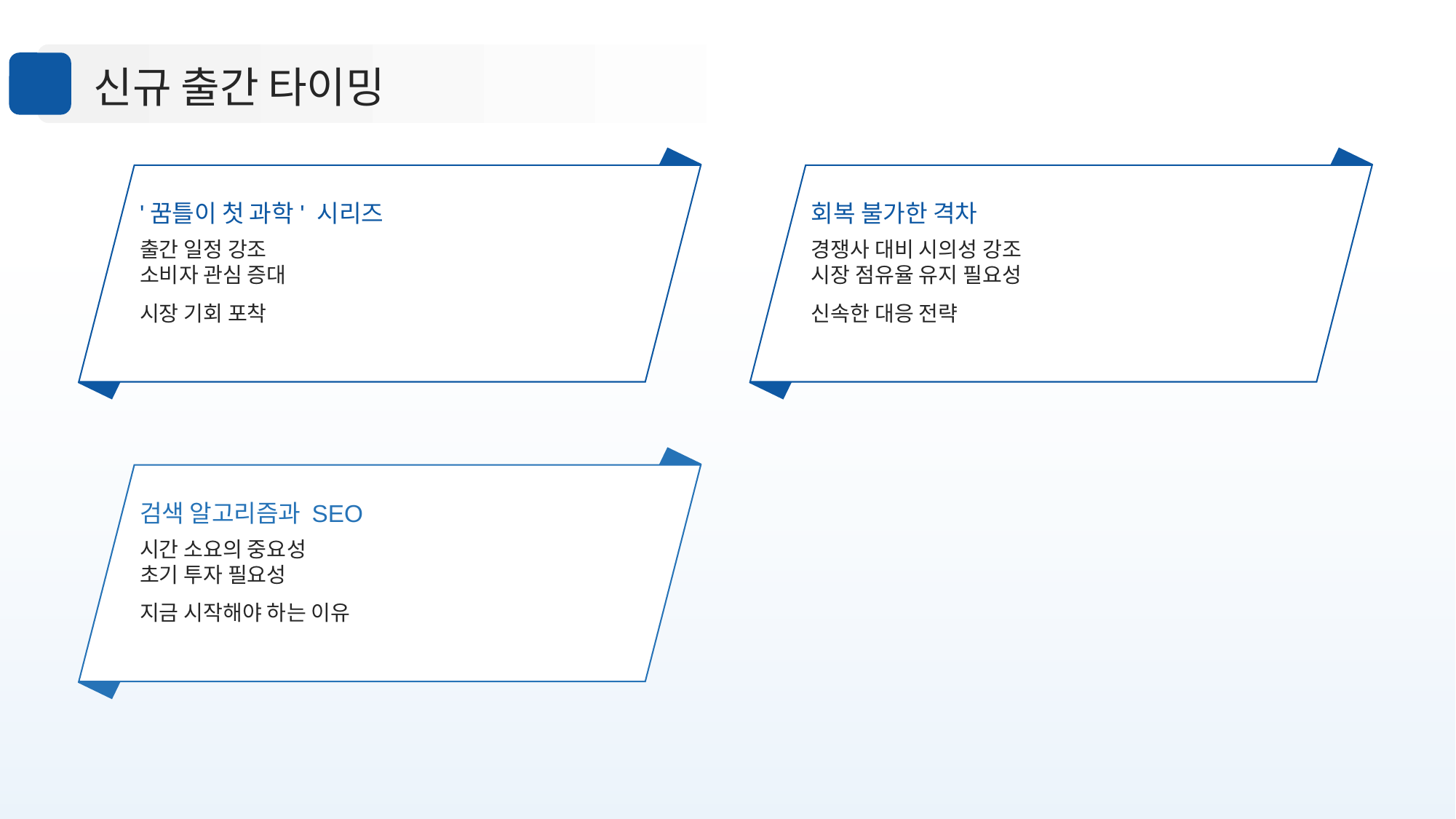

신규 출간 타이밍

'꿈틀이 첫 과학' 시리즈
회복 불가한 격차
출간 일정 강조
소비자 관심 증대
시장 기회 포착
경쟁사 대비 시의성 강조
시장 점유율 유지 필요성
신속한 대응 전략

검색 알고리즘과 SEO
시간 소요의 중요성
초기 투자 필요성
지금 시작해야 하는 이유